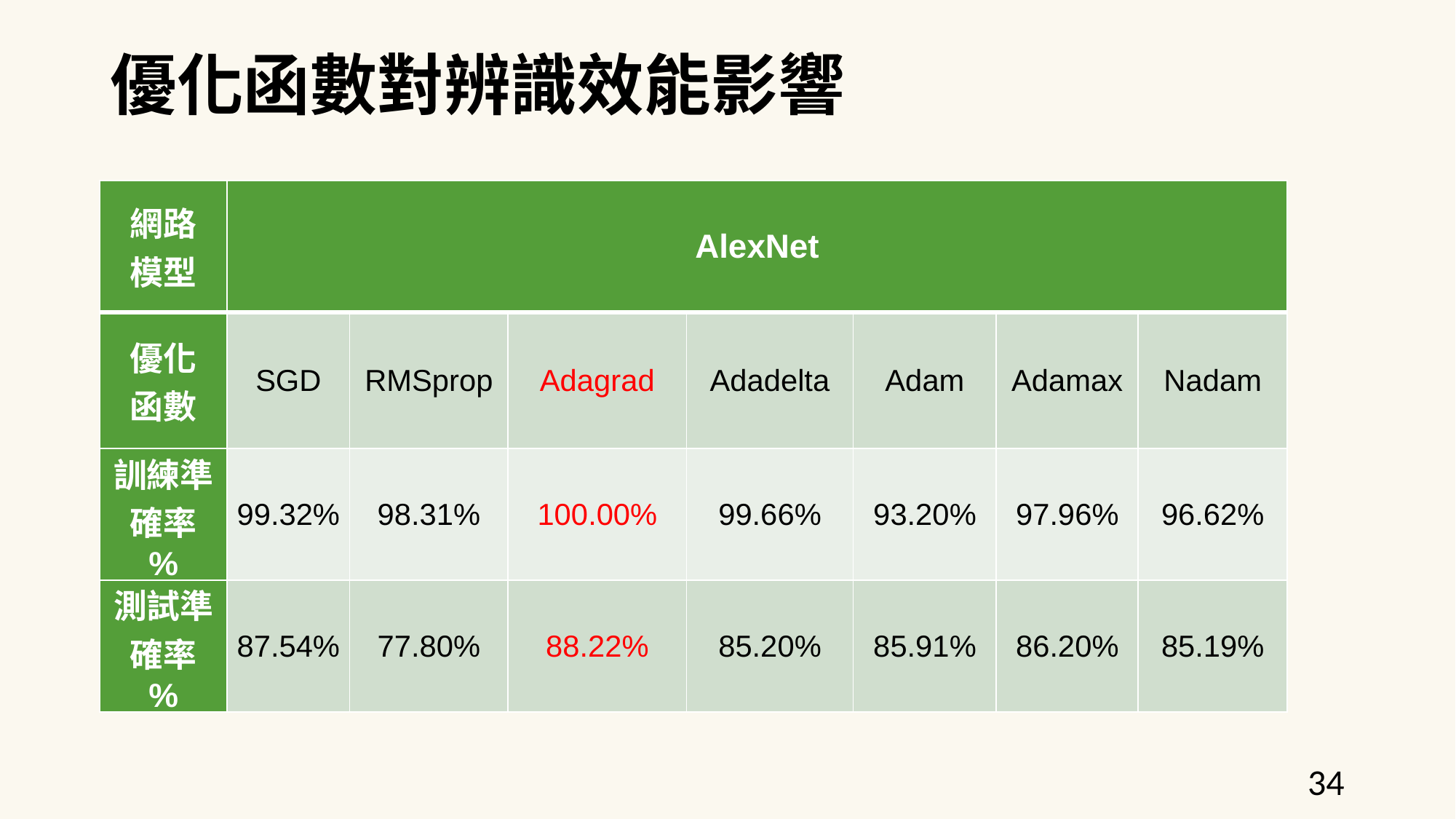

優化函數對辨識效能影響
| 網路 模型 | AlexNet |  |  |  |  |  |  |
| --- | --- | --- | --- | --- | --- | --- | --- |
| 優化 函數 | SGD | RMSprop | Adagrad | Adadelta | Adam | Adamax | Nadam |
| 訓練準確率 % | 99.32% | 98.31% | 100.00% | 99.66% | 93.20% | 97.96% | 96.62% |
| 測試準確率 % | 87.54% | 77.80% | 88.22% | 85.20% | 85.91% | 86.20% | 85.19% |
34